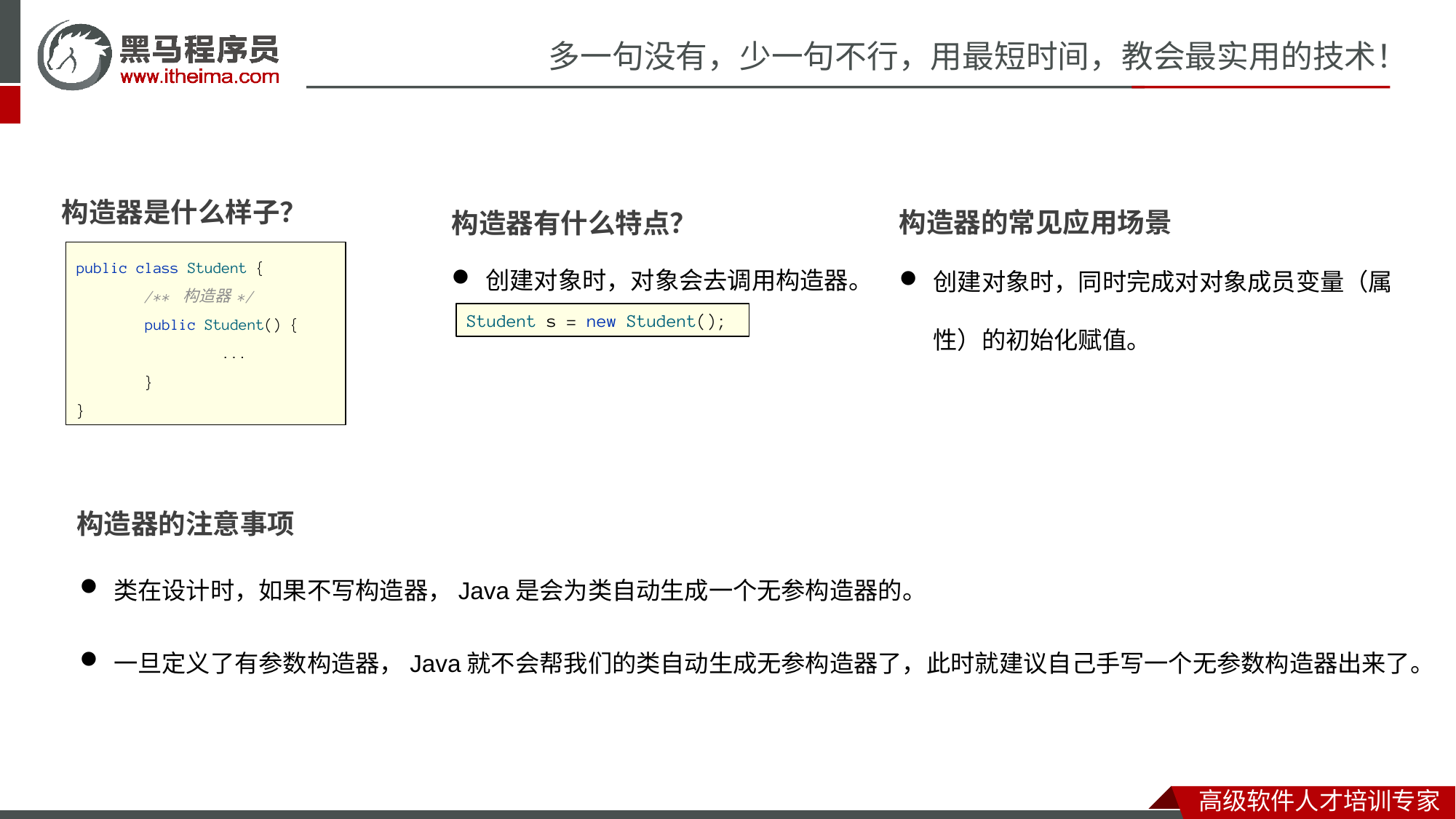

构造器是什么样子？
构造器的常见应用场景
创建对象时，同时完成对对象成员变量（属性）的初始化赋值。
构造器有什么特点？
创建对象时，对象会去调用构造器。
public class Student {
        /** 构造器 */
        public Student() {
                 ...
        }
}
Student s = new Student();
构造器的注意事项
类在设计时，如果不写构造器，Java是会为类自动生成一个无参构造器的。
一旦定义了有参数构造器，Java就不会帮我们的类自动生成无参构造器了，此时就建议自己手写一个无参数构造器出来了。